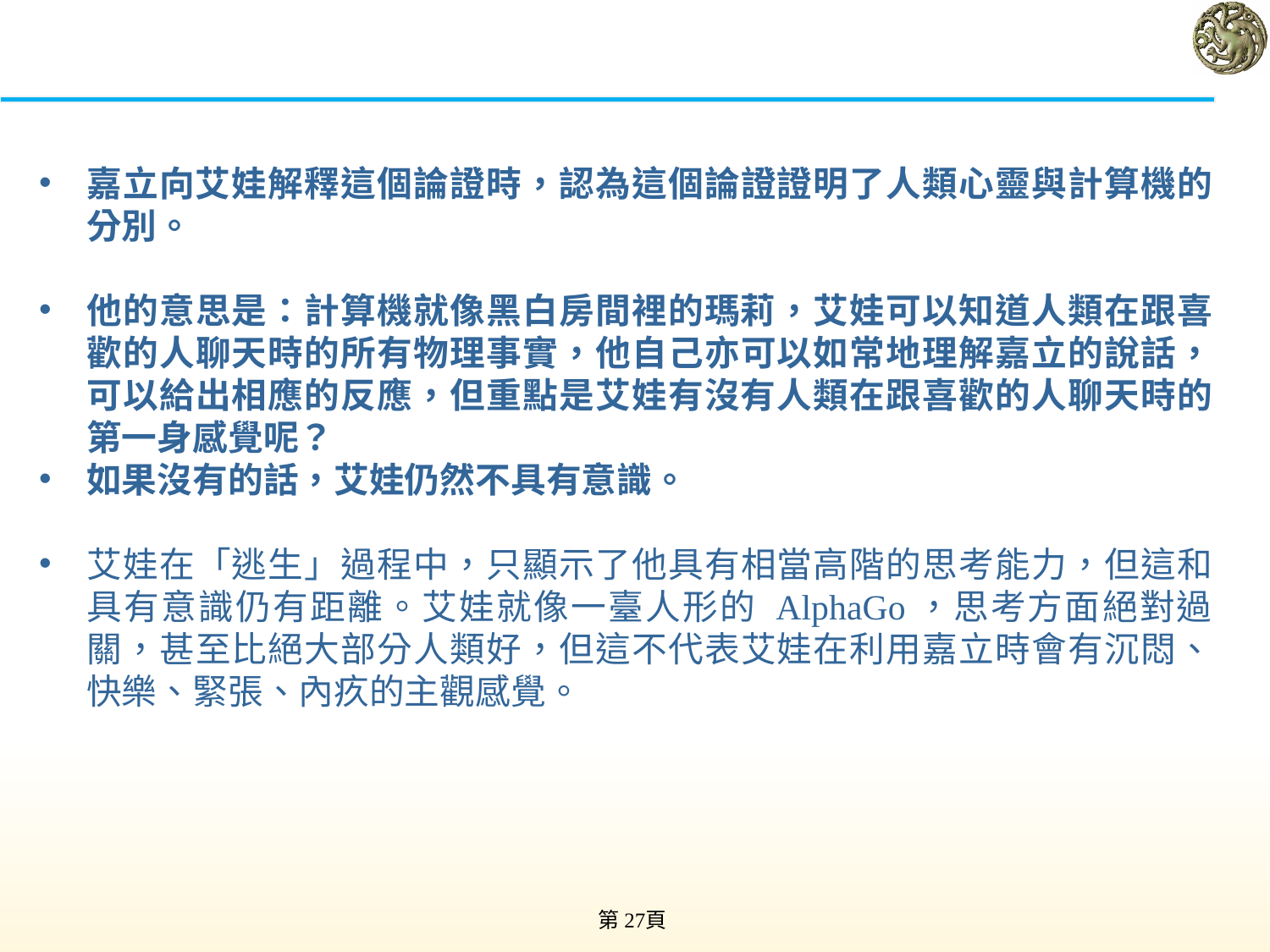

#
嘉立向艾娃解釋這個論證時，認為這個論證證明了人類心靈與計算機的分別。

他的意思是：計算機就像黑白房間裡的瑪莉，艾娃可以知道人類在跟喜歡的人聊天時的所有物理事實，他自己亦可以如常地理解嘉立的說話，可以給出相應的反應，但重點是艾娃有沒有人類在跟喜歡的人聊天時的第一身感覺呢？
如果沒有的話，艾娃仍然不具有意識。

艾娃在「逃生」過程中，只顯示了他具有相當高階的思考能力，但這和具有意識仍有距離。艾娃就像一臺人形的 AlphaGo，思考方面絕對過關，甚至比絕大部分人類好，但這不代表艾娃在利用嘉立時會有沉悶、快樂、緊張、內疚的主觀感覺。